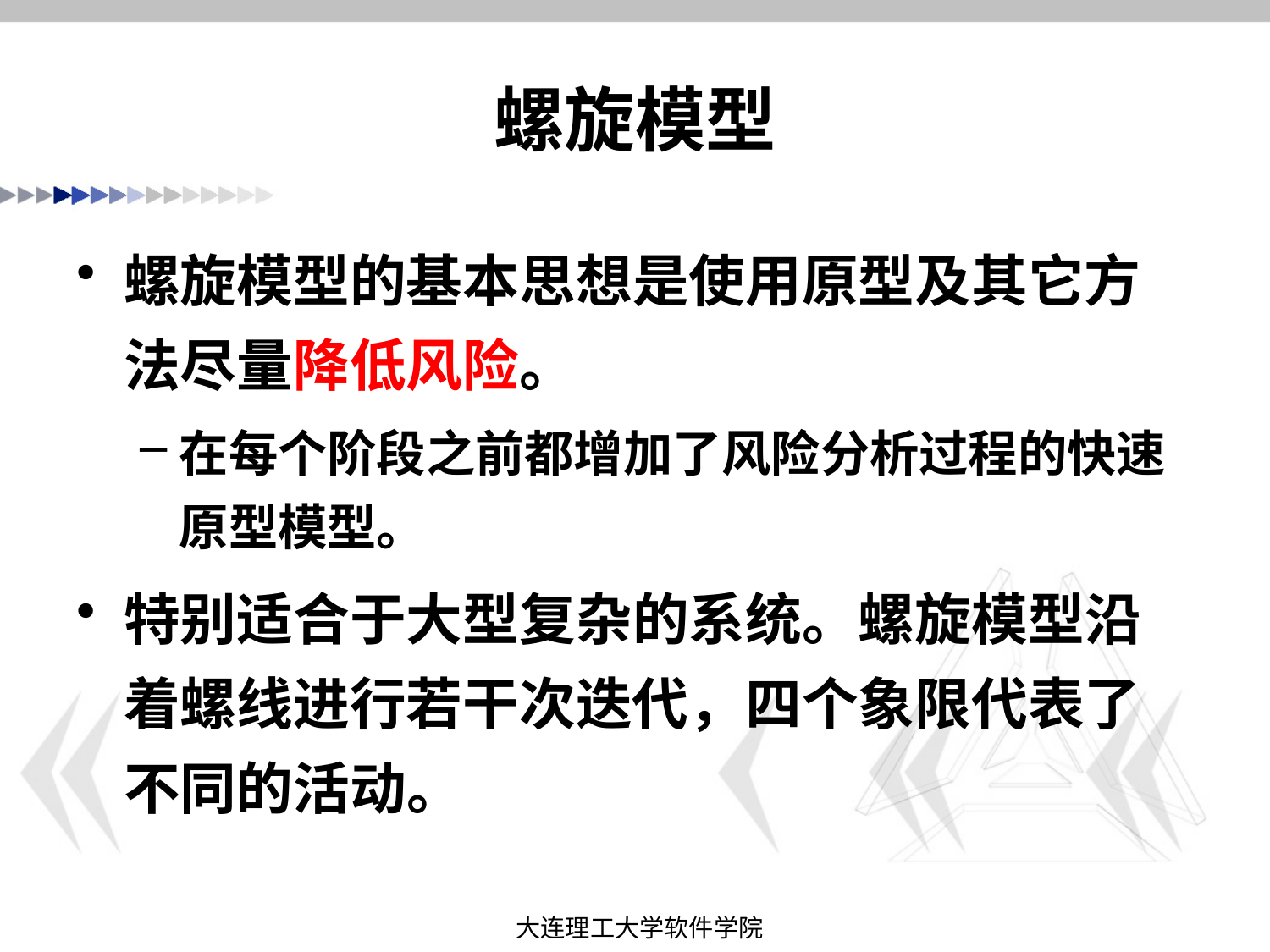

# 螺旋模型
螺旋模型的基本思想是使用原型及其它方法尽量降低风险。
在每个阶段之前都增加了风险分析过程的快速原型模型。
特别适合于大型复杂的系统。螺旋模型沿着螺线进行若干次迭代，四个象限代表了不同的活动。

大连理工大学软件学院
23